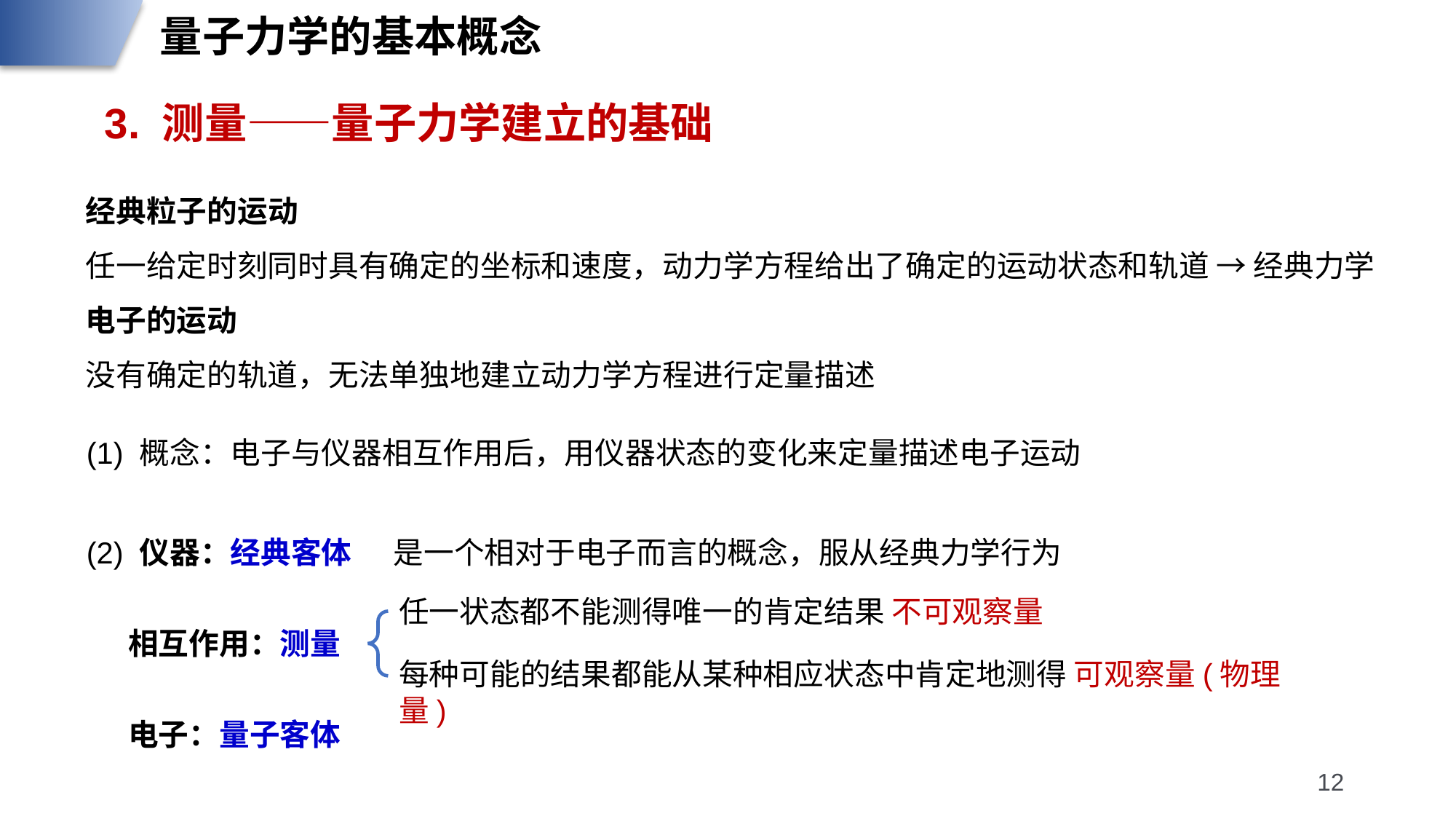

量子力学的基本概念
3. 测量——量子力学建立的基础
经典粒子的运动
任一给定时刻同时具有确定的坐标和速度，动力学方程给出了确定的运动状态和轨道 → 经典力学
电子的运动
没有确定的轨道，无法单独地建立动力学方程进行定量描述
(1) 概念：电子与仪器相互作用后，用仪器状态的变化来定量描述电子运动

(2) 仪器：经典客体      是一个相对于电子而言的概念，服从经典力学行为

     相互作用：测量

     电子：量子客体
任一状态都不能测得唯一的肯定结果 不可观察量

每种可能的结果都能从某种相应状态中肯定地测得 可观察量(物理量)
12